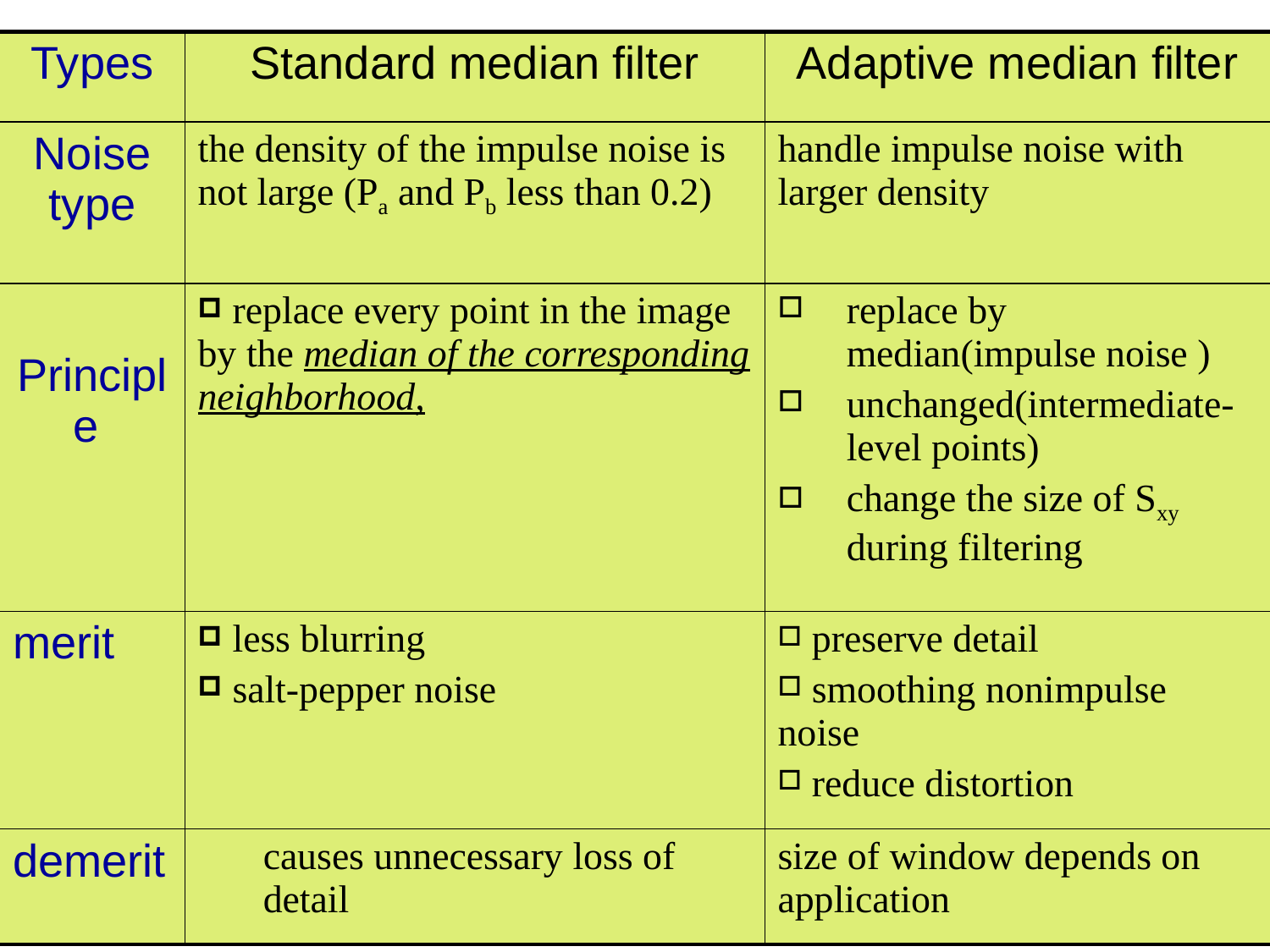

| Types | Standard median filter | Adaptive median filter |
| --- | --- | --- |
| Noise type | the density of the impulse noise is not large (Pa and Pb less than 0.2) | handle impulse noise with larger density |
| Principle | replace every point in the image by the median of the corresponding neighborhood, | replace by median(impulse noise ) unchanged(intermediate-level points) change the size of Sxy during filtering |
| merit | less blurring salt-pepper noise | preserve detail smoothing nonimpulse noise reduce distortion |
| demerit | causes unnecessary loss of detail | size of window depends on application |
# 自适应中值滤波器 Adaptive median filter
38
Digital Image Processing